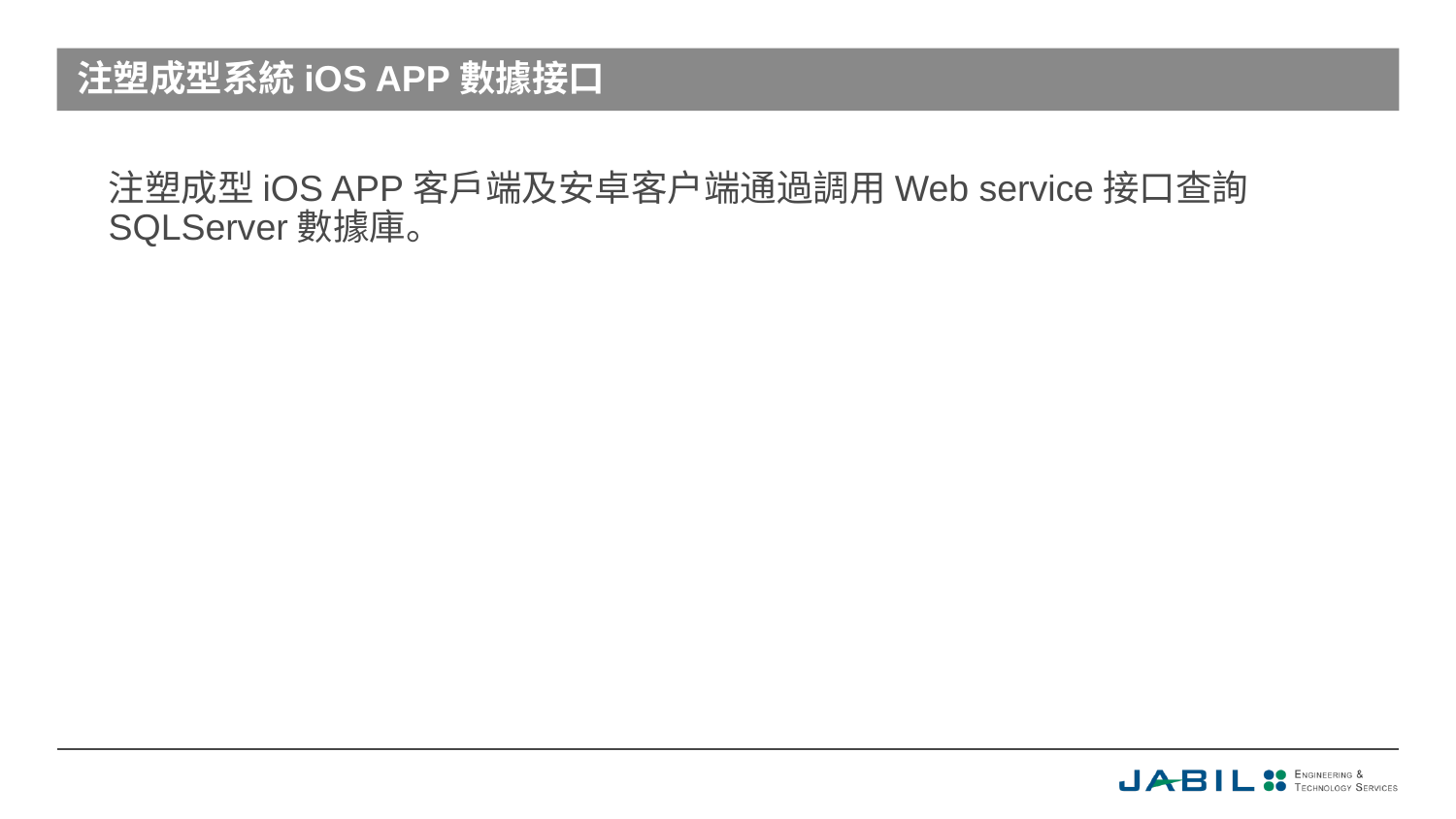

# 注塑成型系統iOS APP數據接口
注塑成型iOS APP客戶端及安卓客户端通過調用Web service接口查詢SQLServer數據庫。